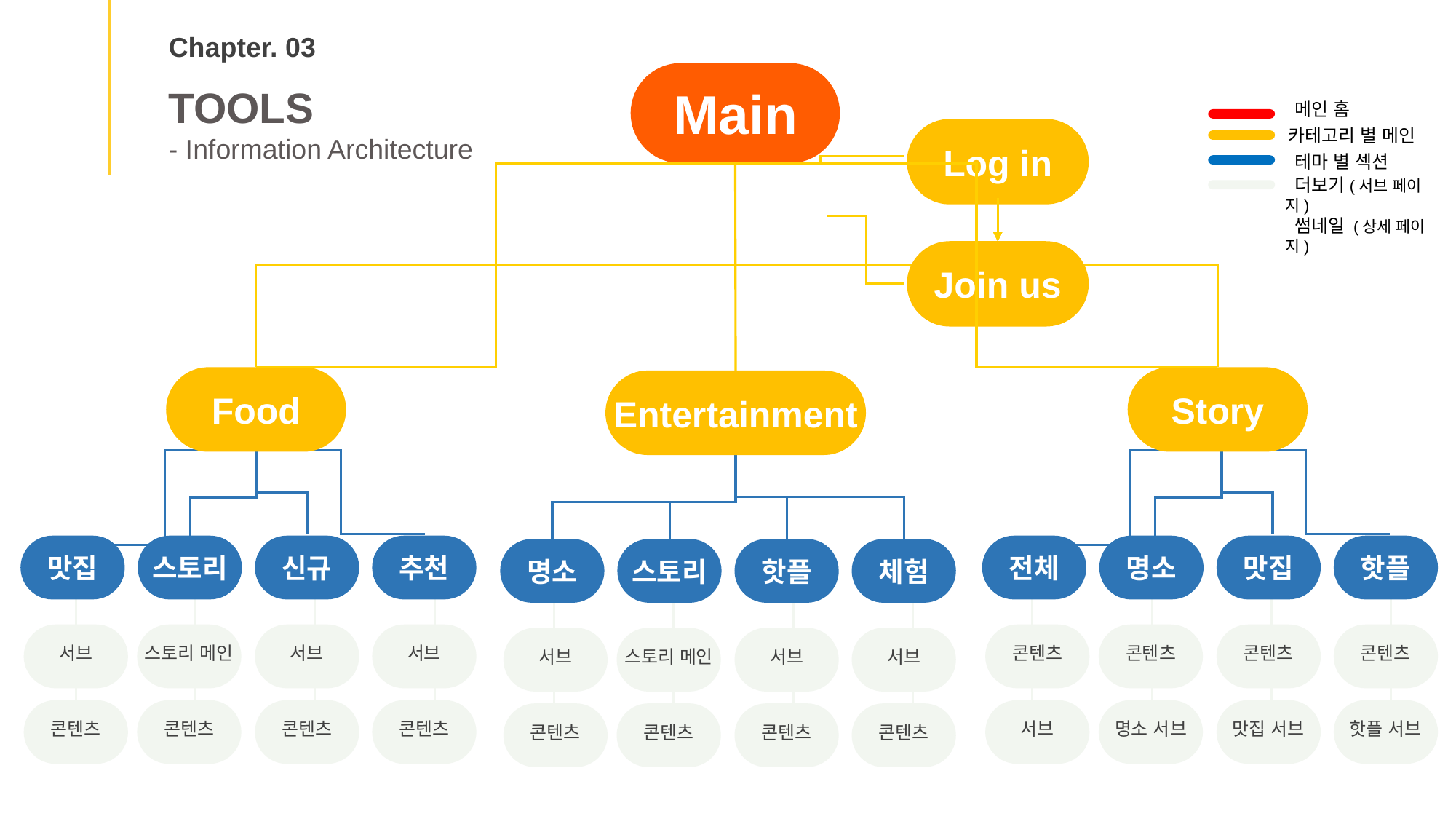

Chapter. 03
TOOLS
- Information Architecture

Main
 메인 홈

카테고리 별 메인

 테마 별 섹션

 더보기(서브 페이지)
 썸네일 (상세 페이지)

Log in

Join us

Food

Story

Entertainment

맛집

스토리

신규

추천

전체

명소

맛집

핫플

명소

스토리

핫플

체험

서브
스토리 메인
서브
서브
콘텐츠
콘텐츠
콘텐츠
콘텐츠
서브
스토리 메인
서브
서브

콘텐츠
콘텐츠
콘텐츠
콘텐츠
서브
명소 서브
맛집 서브
핫플 서브
콘텐츠
콘텐츠
콘텐츠
콘텐츠